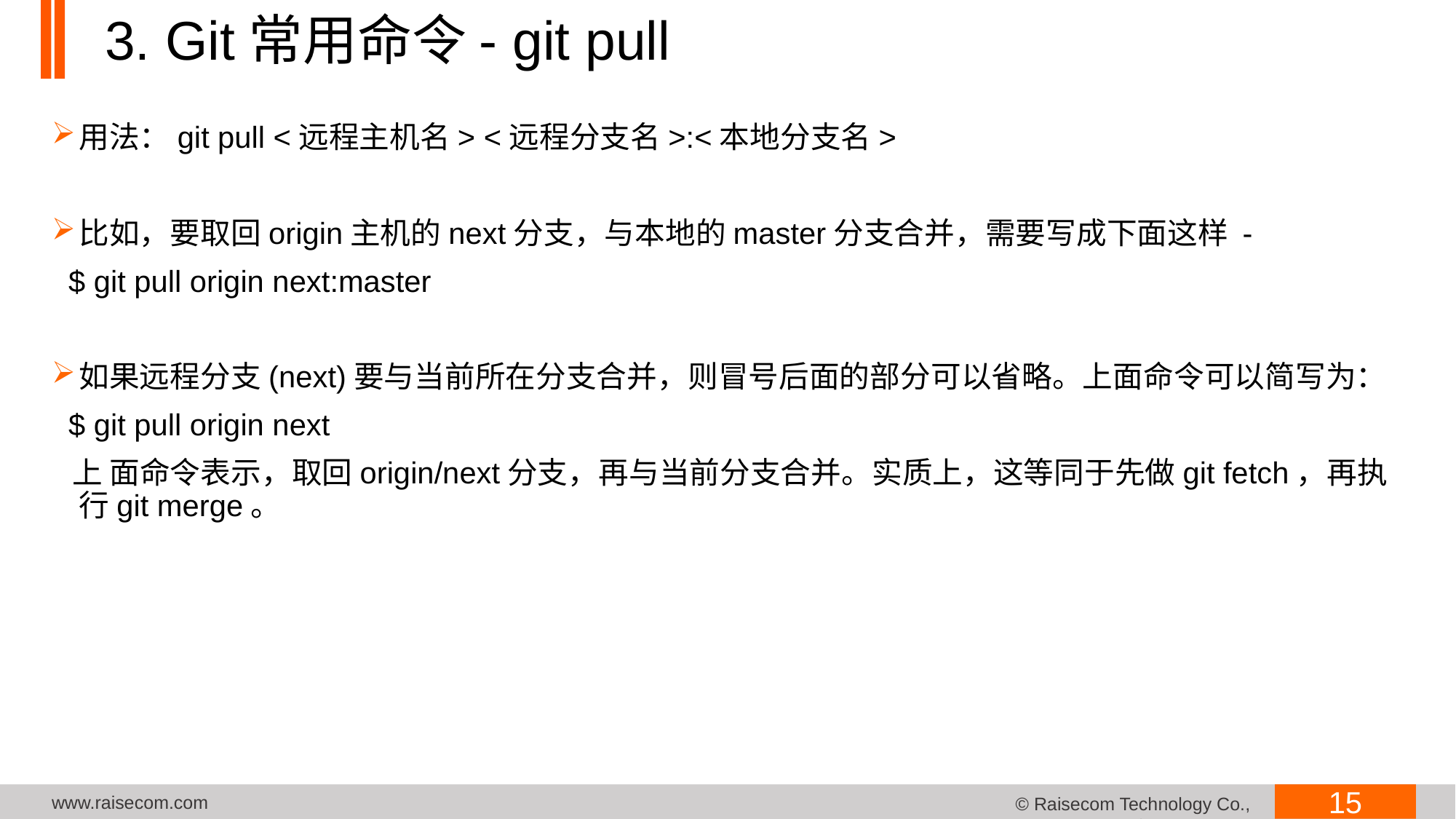

# 3. Git常用命令- git pull
用法：git pull <远程主机名> <远程分支名>:<本地分支名>

比如，要取回origin主机的next分支，与本地的master分支合并，需要写成下面这样 -
  $ git pull origin next:master

如果远程分支(next)要与当前所在分支合并，则冒号后面的部分可以省略。上面命令可以简写为：
  $ git pull origin next
  上 面命令表示，取回origin/next分支，再与当前分支合并。实质上，这等同于先做git fetch，再执行git merge。